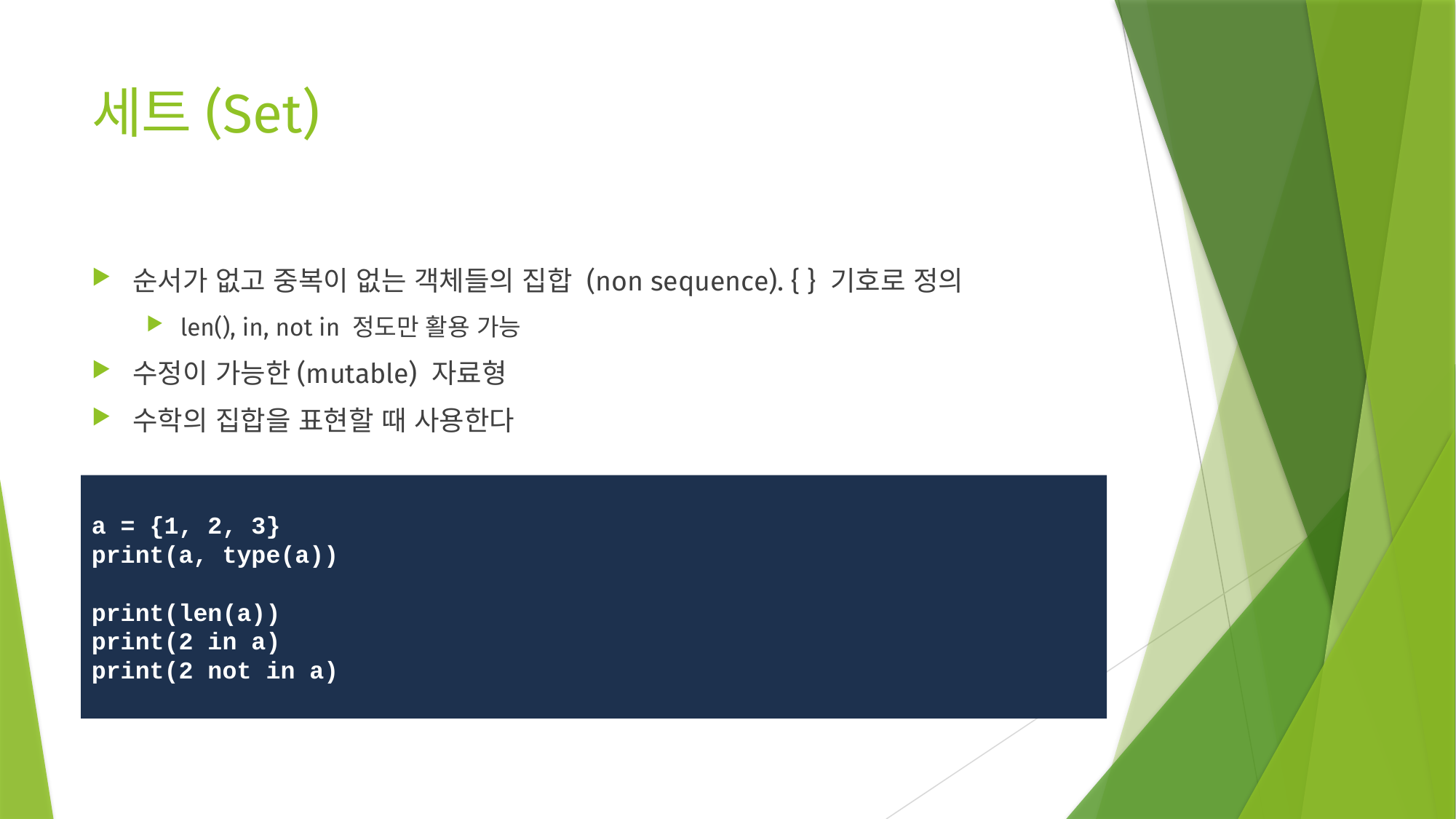

# 세트(Set)
순서가 없고 중복이 없는 객체들의 집합 (non sequence). { } 기호로 정의
len(), in, not in 정도만 활용 가능
수정이 가능한(mutable) 자료형
수학의 집합을 표현할 때 사용한다

a = {1, 2, 3}
print(a, type(a))
print(len(a))
print(2 in a)
print(2 not in a)